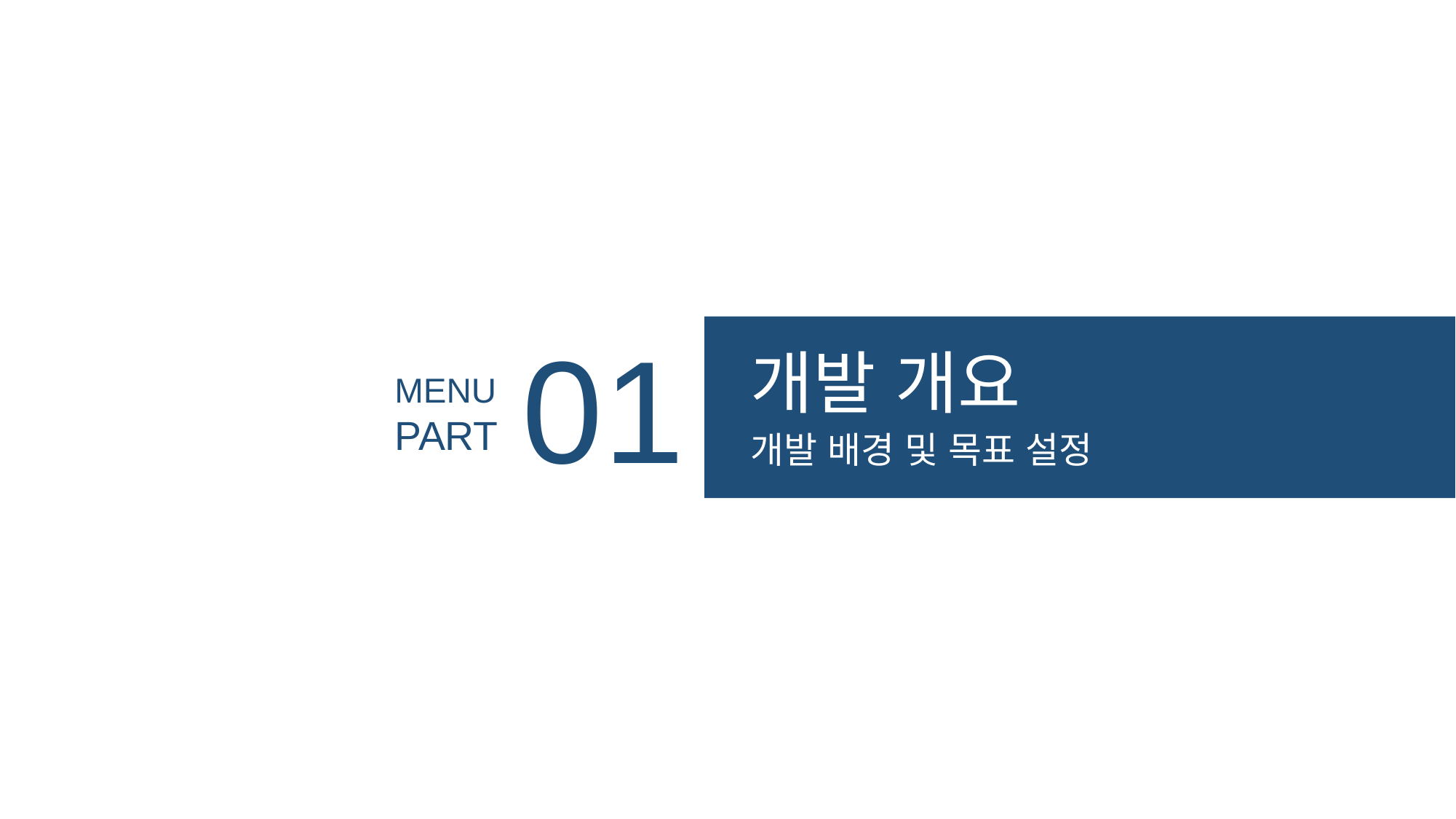

01
개발 개요
MENU
PART
개발 배경 및 목표 설정